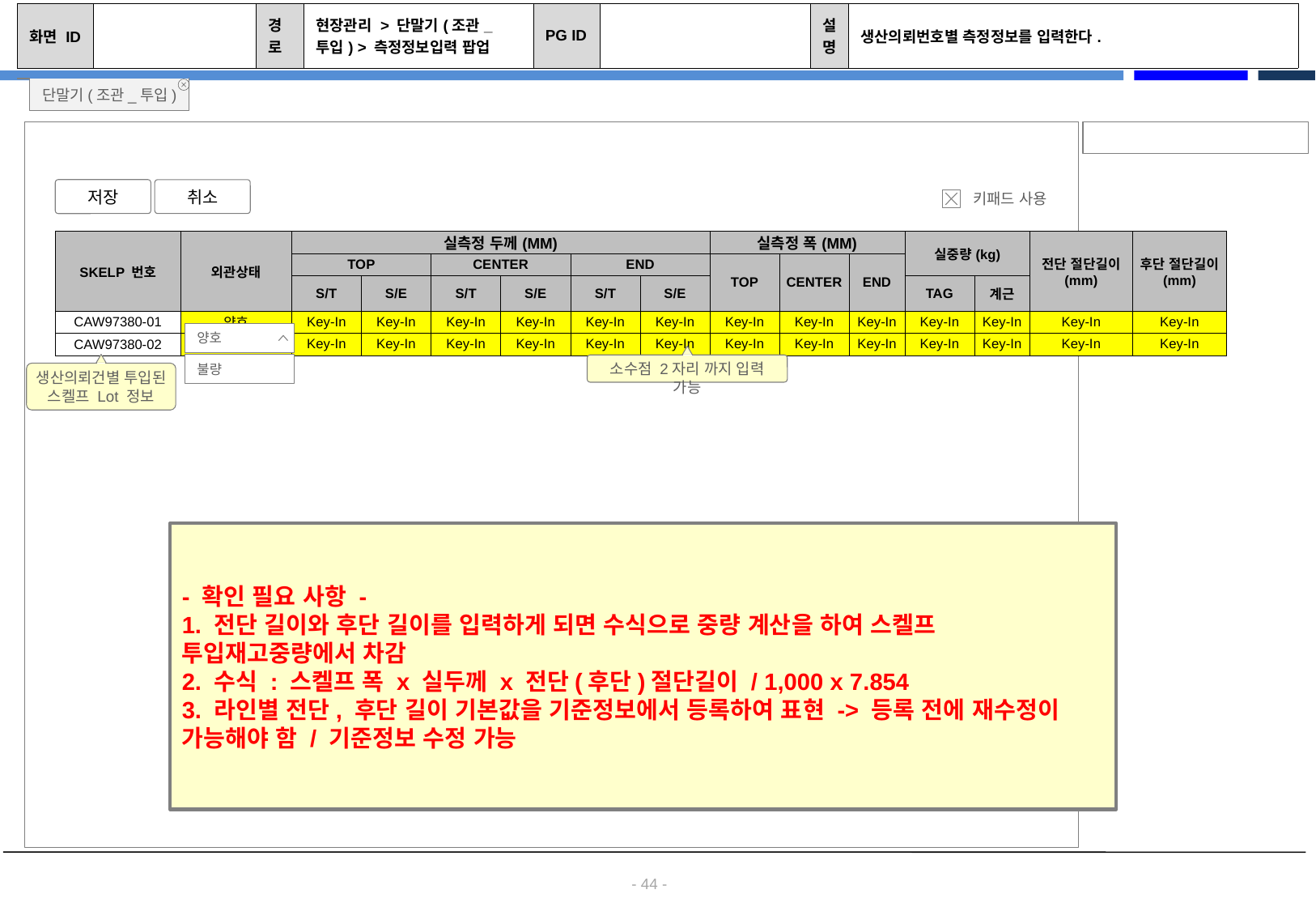

| 화면 ID |  | 경로 | 현장관리 > 단말기(조관\_투입) > 측정정보입력 팝업 | PG ID |  | 설명 | 생산의뢰번호별 측정정보를 입력한다. |
| --- | --- | --- | --- | --- | --- | --- | --- |
단말기(조관_투입)

저장
취소
키패드 사용

| SKELP 번호 | 외관상태 | 실측정 두께(MM) |  |  |  |  |  | 실측정 폭(MM) |  |  | 실중량(kg) |  | 전단 절단길이 (mm) | 후단 절단길이 (mm) |
| --- | --- | --- | --- | --- | --- | --- | --- | --- | --- | --- | --- | --- | --- | --- |
|  |  | TOP |  | CENTER |  | END |  | TOP | CENTER | END |  |  |  |  |
|  |  | S/T | S/E | S/T | S/E | S/T | S/E |  |  |  | TAG | 계근 |  |  |
| CAW97380-01 | 양호 | Key-In | Key-In | Key-In | Key-In | Key-In | Key-In | Key-In | Key-In | Key-In | Key-In | Key-In | Key-In | Key-In |
| CAW97380-02 |  | Key-In | Key-In | Key-In | Key-In | Key-In | Key-In | Key-In | Key-In | Key-In | Key-In | Key-In | Key-In | Key-In |
양호

불량

소수점 2자리 까지 입력 가능

생산의뢰건별 투입된
스켈프 Lot 정보
- 확인 필요 사항 -
1. 전단 길이와 후단 길이를 입력하게 되면 수식으로 중량 계산을 하여 스켈프 투입재고중량에서 차감
2. 수식 : 스켈프 폭 x 실두께 x 전단(후단)절단길이 / 1,000 x 7.854
3. 라인별 전단, 후단 길이 기본값을 기준정보에서 등록하여 표현 -> 등록 전에 재수정이 가능해야 함 / 기준정보 수정 가능